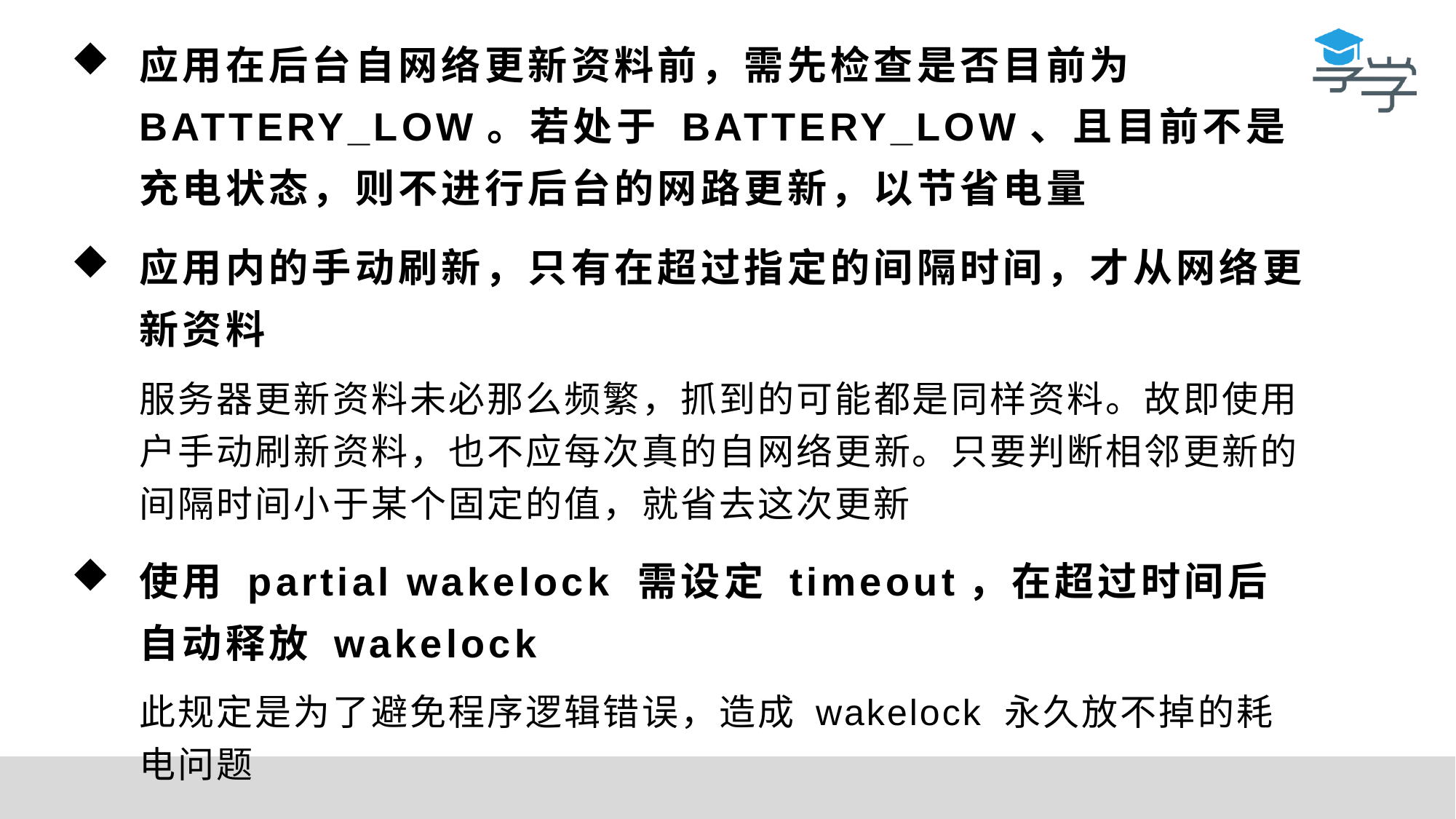

应用在后台自网络更新资料前，需先检查是否目前为 BATTERY_LOW。若处于 BATTERY_LOW、且目前不是充电状态，则不进行后台的网路更新，以节省电量
应用内的手动刷新，只有在超过指定的间隔时间，才从网络更新资料
服务器更新资料未必那么频繁，抓到的可能都是同样资料。故即使用户手动刷新资料，也不应每次真的自网络更新。只要判断相邻更新的间隔时间小于某个固定的值，就省去这次更新
使用 partial wakelock 需设定 timeout，在超过时间后自动释放 wakelock
此规定是为了避免程序逻辑错误，造成 wakelock 永久放不掉的耗电问题
38